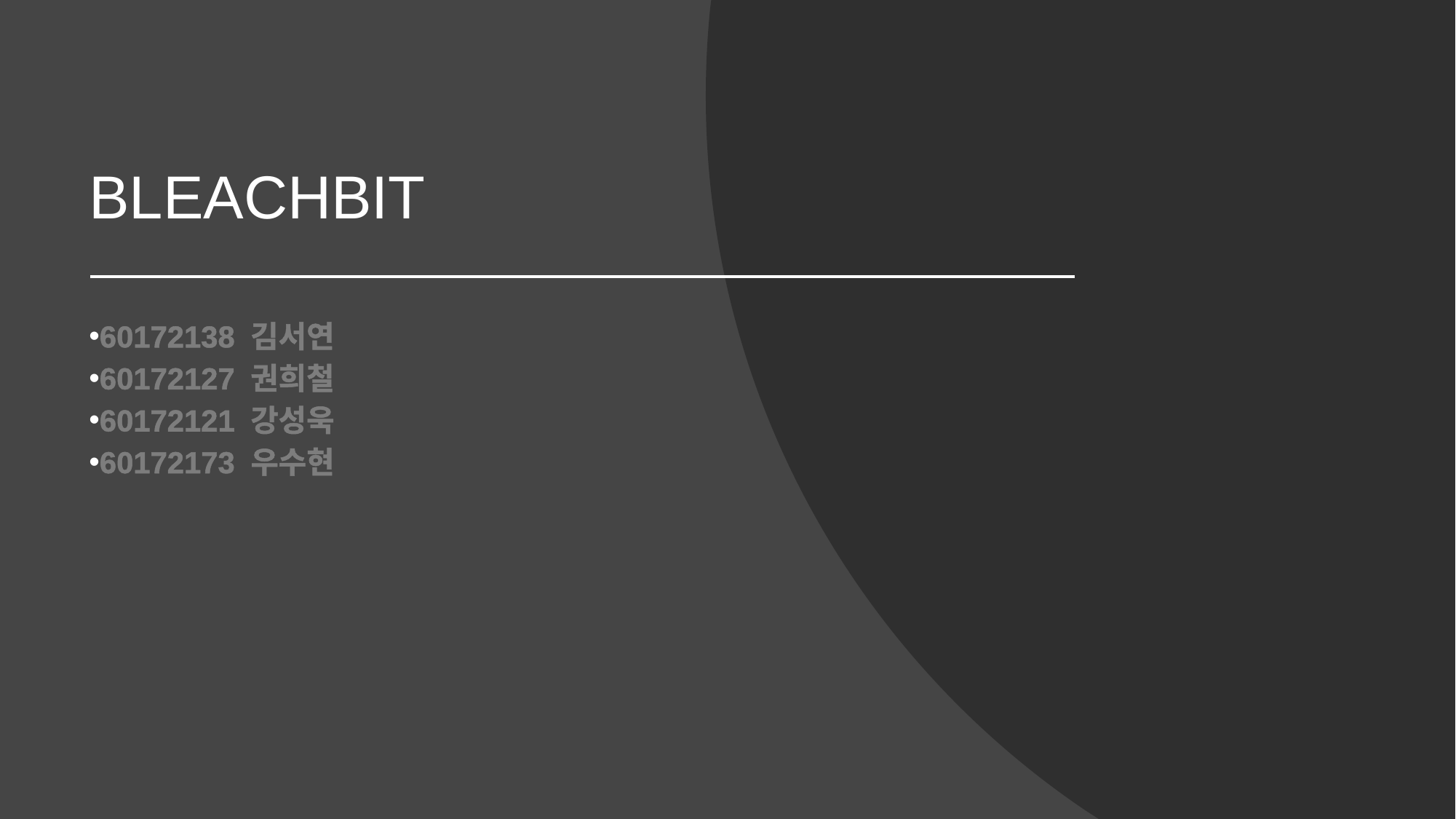

# BLEACHBIT
60172138 김서연
60172127 권희철
60172121 강성욱
60172173 우수현